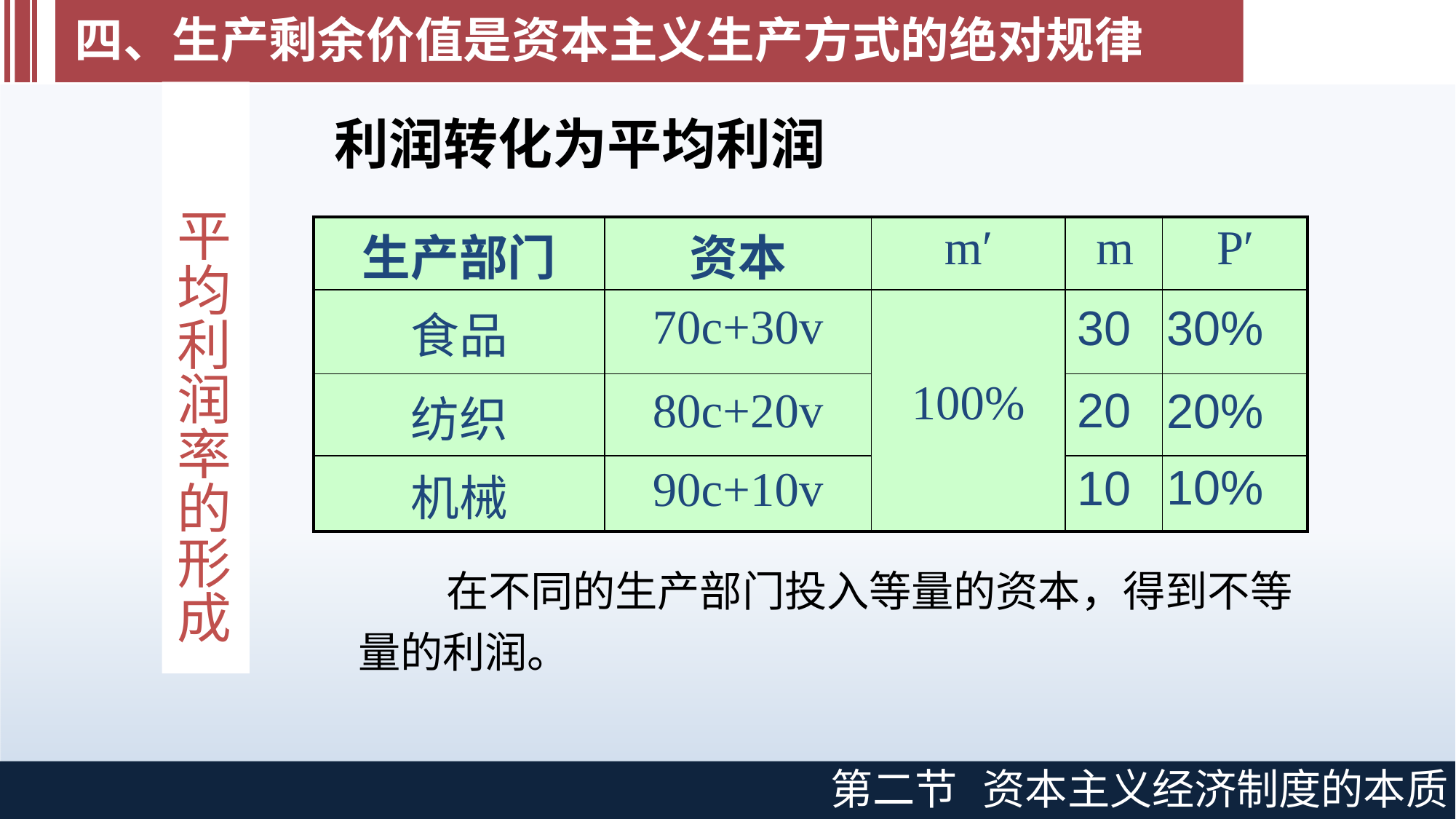

四、生产剩余价值是资本主义生产方式的绝对规律

# 利润转化为平均利润
平 均 利 润 率 的 形 成
| 生产部门 | 资本 | m′ | m | P′ |
| --- | --- | --- | --- | --- |
| 食品 | 70c+30v | 100% | 30 | 30% |
| 纺织 | 80c+20v |  | 20 | 20% |
| 机械 | 90c+10v |  | 10 | 10% |
在不同的生产部门投入等量的资本，得到不等 量的利润。
第二节
资本主义经济制度的本质